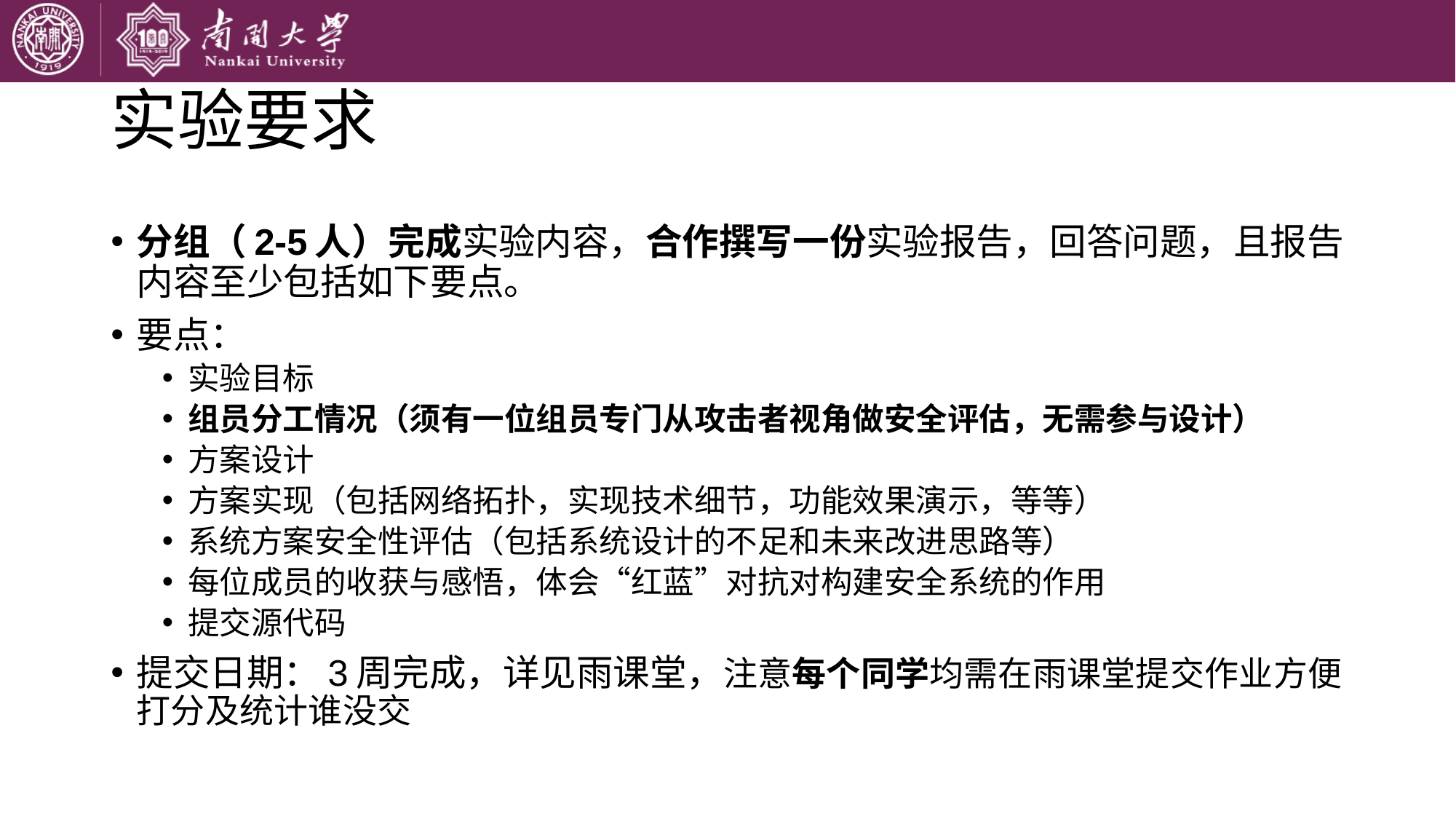

# 实验要求
分组（2-5人）完成实验内容，合作撰写一份实验报告，回答问题，且报告内容至少包括如下要点。
要点：
实验目标
组员分工情况（须有一位组员专门从攻击者视角做安全评估，无需参与设计）
方案设计
方案实现（包括网络拓扑，实现技术细节，功能效果演示，等等）
系统方案安全性评估（包括系统设计的不足和未来改进思路等）
每位成员的收获与感悟，体会“红蓝”对抗对构建安全系统的作用
提交源代码
提交日期：3周完成，详见雨课堂，注意每个同学均需在雨课堂提交作业方便打分及统计谁没交